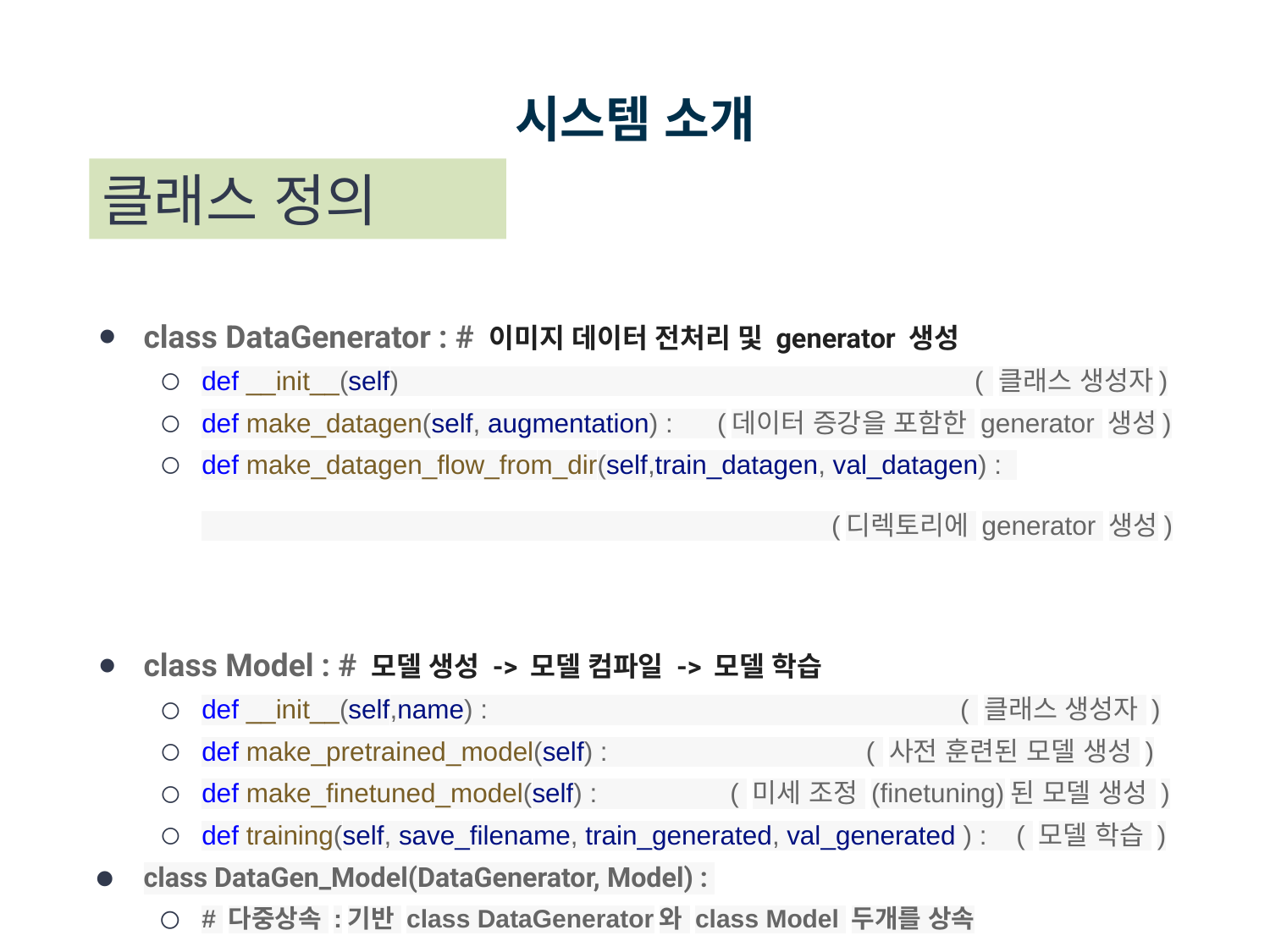

# 시스템 소개
클래스 정의
class DataGenerator : # 이미지 데이터 전처리 및 generator 생성
def __init__(self)                                                                              ( 클래스 생성자)
def make_datagen(self, augmentation) :      (데이터 증강을 포함한 generator 생성)
def make_datagen_flow_from_dir(self,train_datagen, val_datagen) :
                                                                                     (디렉토리에 generator 생성)

class Model : # 모델 생성 -> 모델 컴파일 -> 모델 학습
def __init__(self,name) :                                                                ( 클래스 생성자 )
def make_pretrained_model(self) :                                   ( 사전 훈련된 모델 생성 )
def make_finetuned_model(self) :                  ( 미세 조정 (finetuning)된 모델 생성 )
def training(self, save_filename, train_generated, val_generated ) :    ( 모델 학습 )
class DataGen_Model(DataGenerator, Model) :
# 다중상속 :기반 class DataGenerator와 class Model 두개를 상속